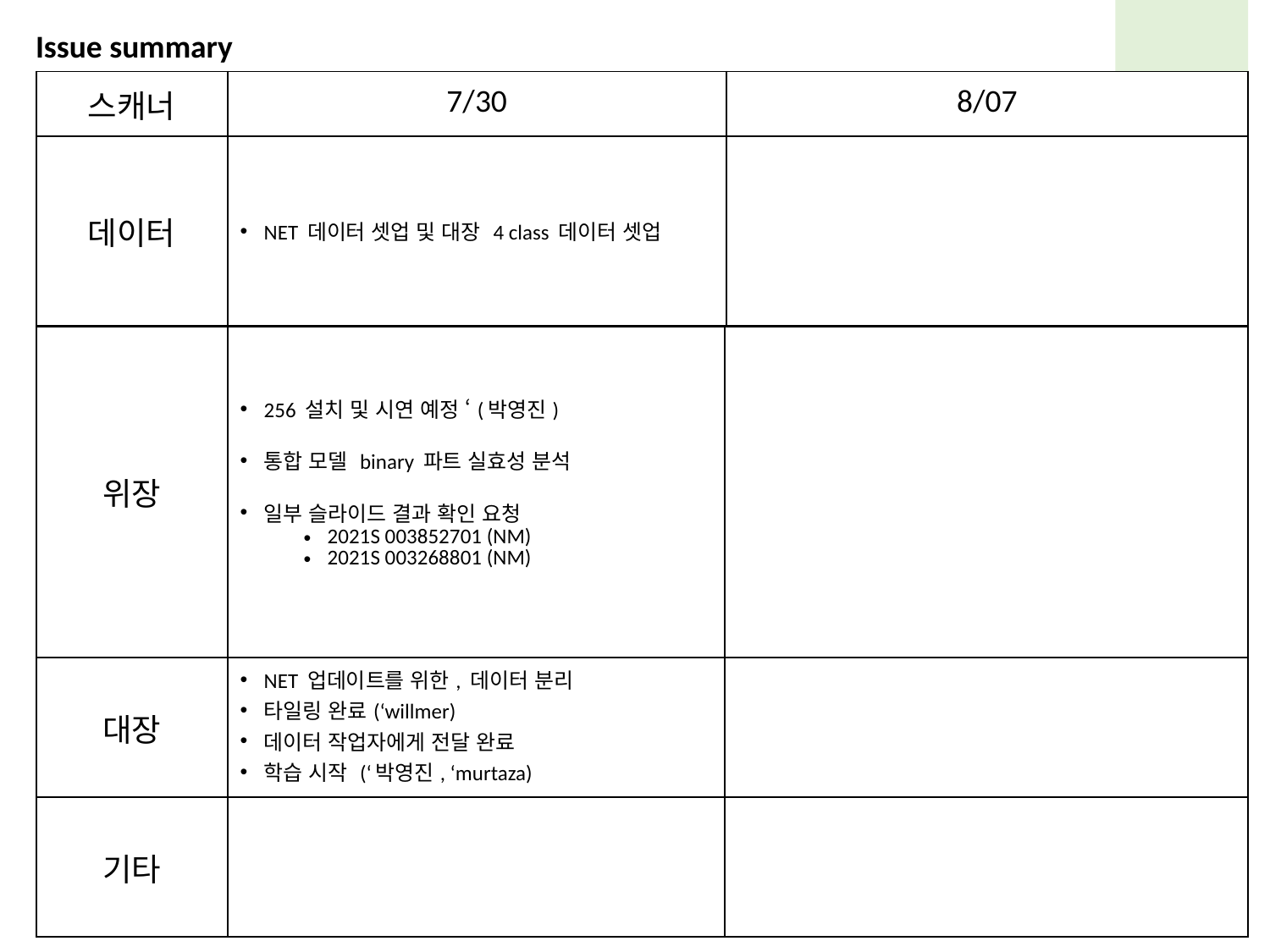

Issue summary
| 스캐너 | 7/30 | 8/07 |
| --- | --- | --- |
| 데이터 | NET 데이터 셋업 및 대장 4 class 데이터 셋업 |  |
| 위장 | 256 설치 및 시연 예정 ‘(박영진) 통합 모델 binary 파트 실효성 분석 일부 슬라이드 결과 확인 요청 2021S 003852701 (NM) 2021S 003268801 (NM) |  |
| --- | --- | --- |
| 대장 | NET 업데이트를 위한, 데이터 분리 타일링 완료(‘willmer) 데이터 작업자에게 전달 완료 학습 시작 (‘박영진, ‘murtaza) |  |
| 기타 |  |  |